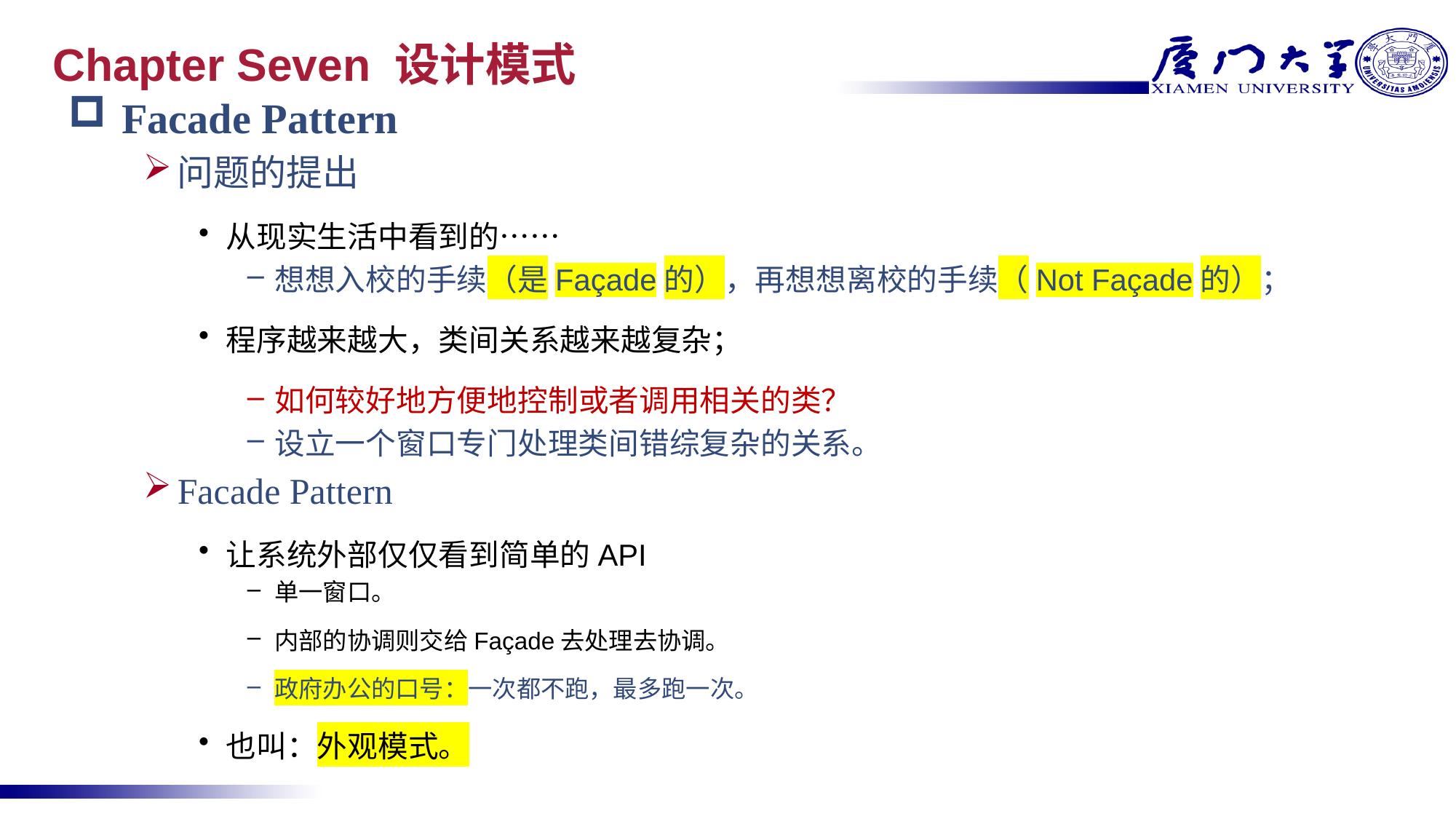

# Chapter Seven 设计模式
Facade Pattern
问题的提出
从现实生活中看到的……
想想入校的手续（是Façade的），再想想离校的手续（Not Façade的）；
程序越来越大，类间关系越来越复杂；
如何较好地方便地控制或者调用相关的类？
设立一个窗口专门处理类间错综复杂的关系。
Facade Pattern
让系统外部仅仅看到简单的API
单一窗口。
内部的协调则交给Façade去处理去协调。
政府办公的口号：一次都不跑，最多跑一次。
也叫：外观模式。